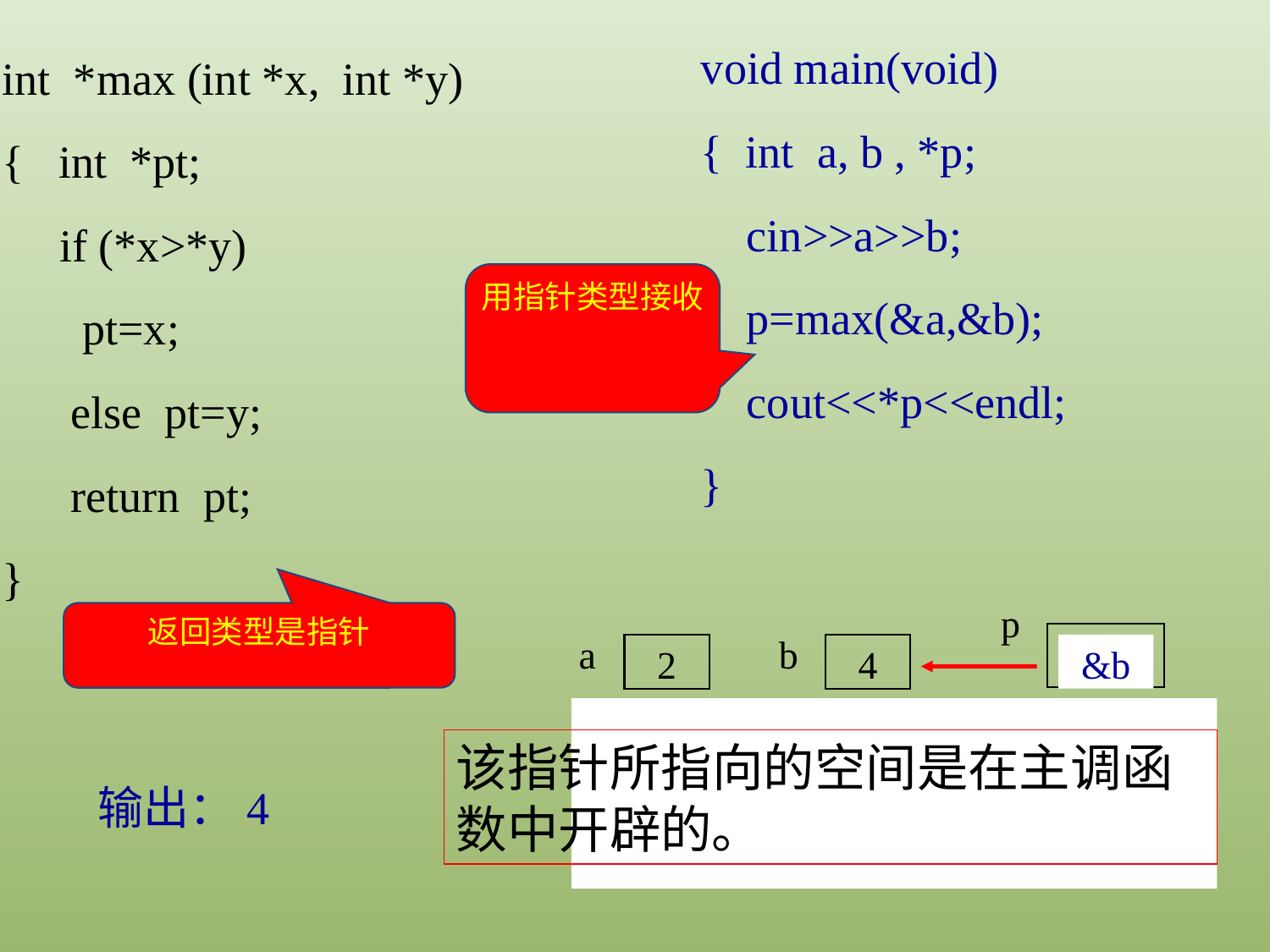

void main(void)
{  int  a, b , *p;
    cin>>a>>b;
    p=max(&a,&b);
    cout<<*p<<endl;
}
int  *max (int *x,  int *y)
{   int  *pt;
     if (*x>*y)
       pt=x;
      else  pt=y;
      return  pt;
}
用指针类型接收
p
返回类型是指针
a
b
随机

2

4
&b

该指针所指向的空间是在主调函数中开辟的。
输出：4
x
y
pt
&a
&b

&b
505